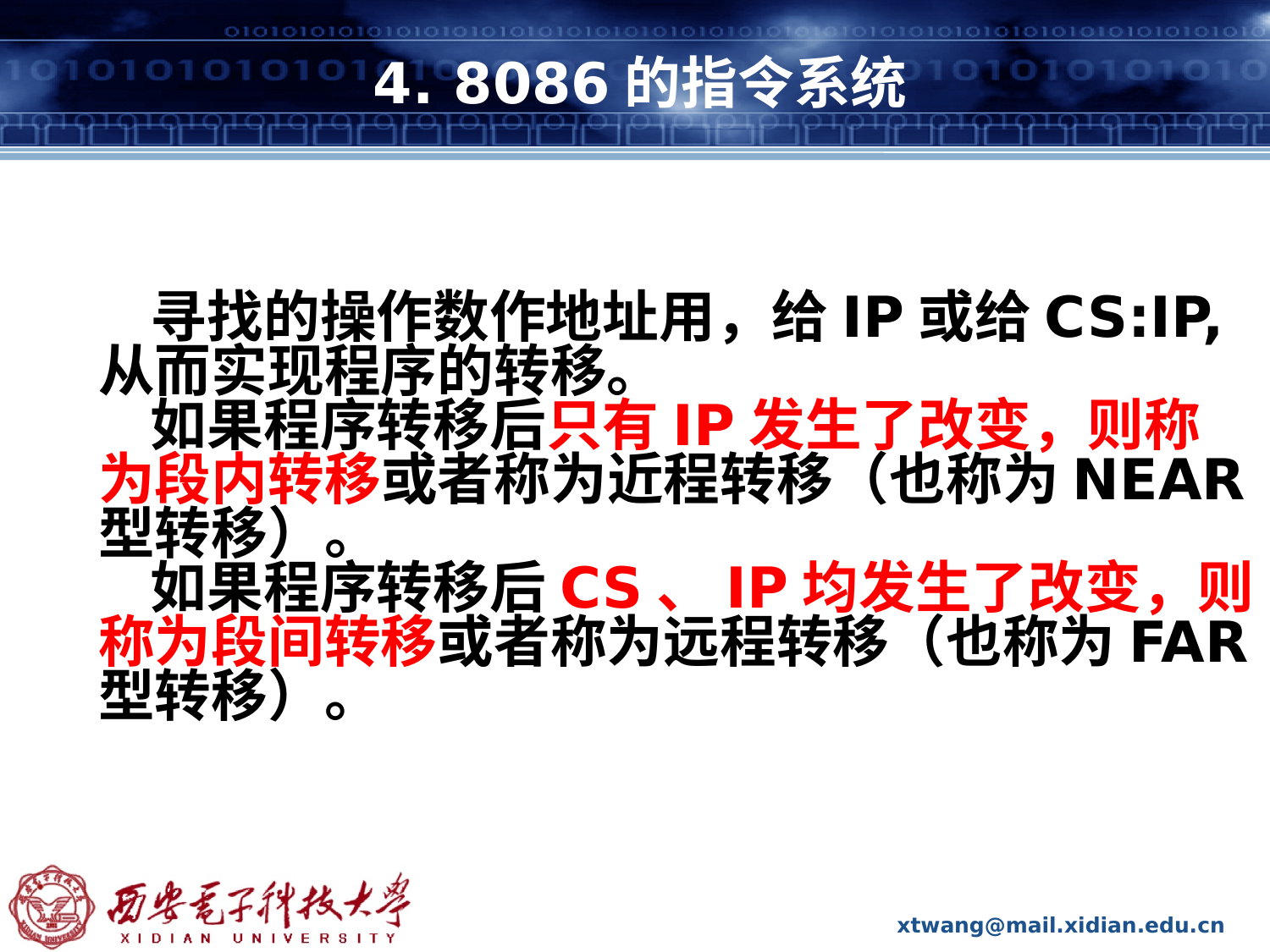

# 4. 8086的指令系统

   寻找的操作数作地址用，给IP或给CS:IP,
从而实现程序的转移。
   如果程序转移后只有IP发生了改变，则称
为段内转移或者称为近程转移（也称为NEAR
型转移）。
   如果程序转移后CS、IP均发生了改变，则
称为段间转移或者称为远程转移（也称为FAR
型转移）。